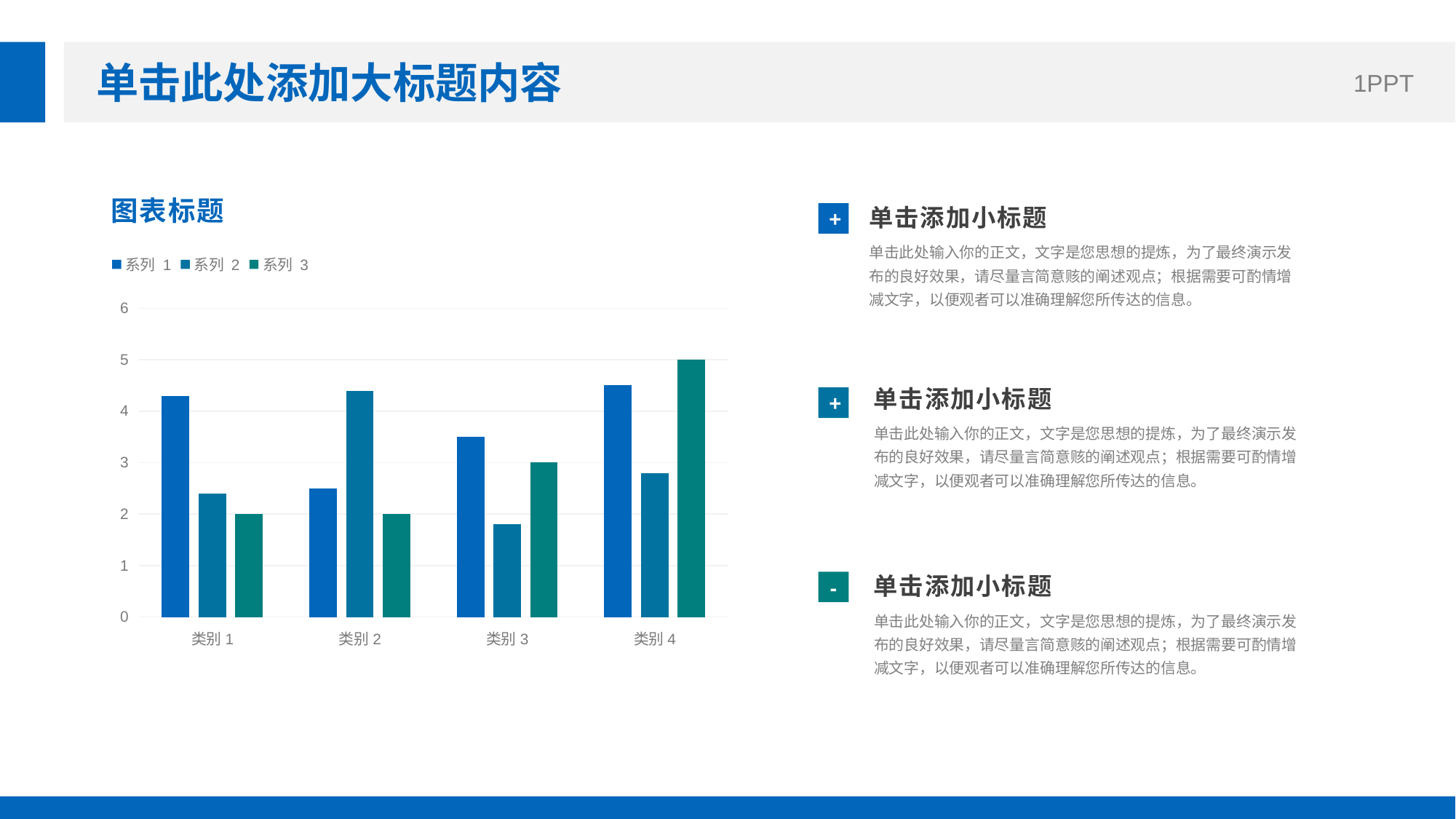

单击此处添加大标题内容

1PPT

图表标题
单击添加小标题
+

### Chart

| Category | 系列 1 | 系列 2 | 系列 3 |
|---|---|---|---|
| 类别1 | 4.3 | 2.4 | 2.0 |
| 类别2 | 2.5 | 4.4 | 2.0 |
| 类别3 | 3.5 | 1.8 | 3.0 |
| 类别4 | 4.5 | 2.8 | 5.0 |
单击此处输入你的正文，文字是您思想的提炼，为了最终演示发布的良好效果，请尽量言简意赅的阐述观点；根据需要可酌情增减文字，以便观者可以准确理解您所传达的信息。
单击添加小标题
+
单击此处输入你的正文，文字是您思想的提炼，为了最终演示发布的良好效果，请尽量言简意赅的阐述观点；根据需要可酌情增减文字，以便观者可以准确理解您所传达的信息。
单击添加小标题
-
单击此处输入你的正文，文字是您思想的提炼，为了最终演示发布的良好效果，请尽量言简意赅的阐述观点；根据需要可酌情增减文字，以便观者可以准确理解您所传达的信息。